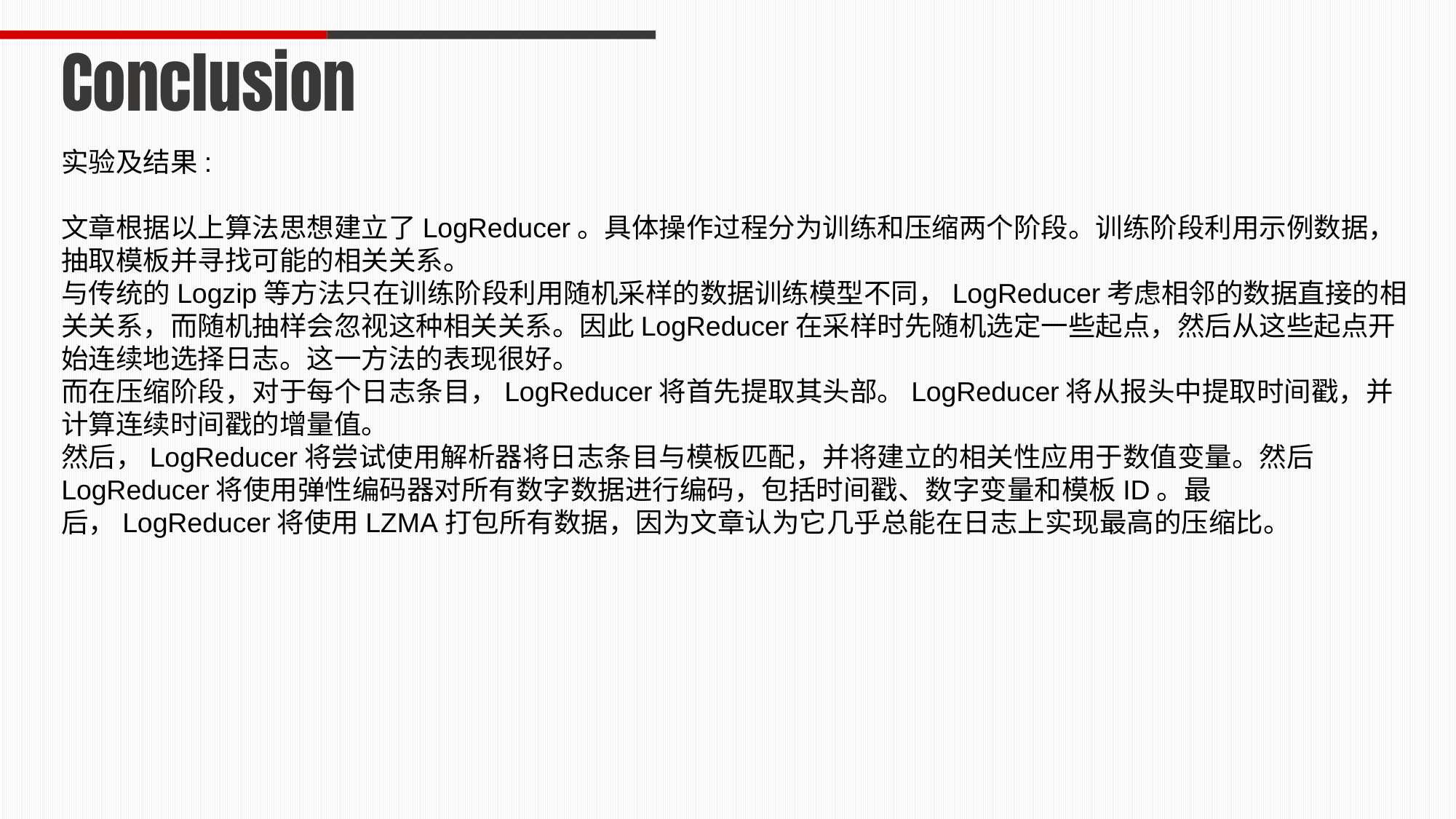

Conclusion
实验及结果:

文章根据以上算法思想建立了LogReducer。具体操作过程分为训练和压缩两个阶段。训练阶段利用示例数据，抽取模板并寻找可能的相关关系。
与传统的Logzip等方法只在训练阶段利用随机采样的数据训练模型不同，LogReducer考虑相邻的数据直接的相关关系，而随机抽样会忽视这种相关关系。因此LogReducer在采样时先随机选定一些起点，然后从这些起点开始连续地选择日志。这一方法的表现很好。
而在压缩阶段，对于每个日志条目，LogReducer将首先提取其头部。LogReducer将从报头中提取时间戳，并计算连续时间戳的增量值。
然后，LogReducer将尝试使用解析器将日志条目与模板匹配，并将建立的相关性应用于数值变量。然后LogReducer将使用弹性编码器对所有数字数据进行编码，包括时间戳、数字变量和模板ID。最后，LogReducer将使用LZMA打包所有数据，因为文章认为它几乎总能在日志上实现最高的压缩比。